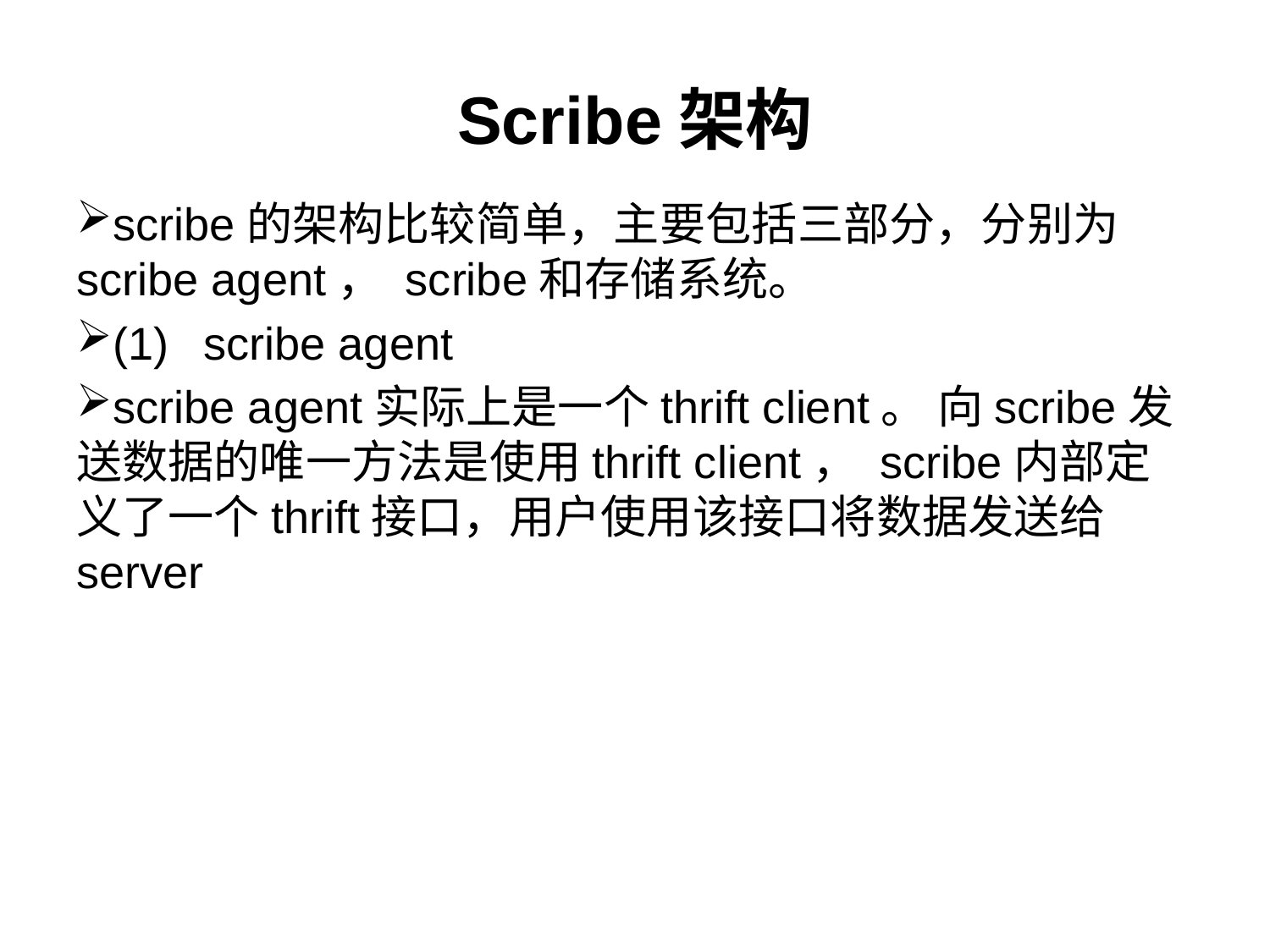

Scribe架构
scribe的架构比较简单，主要包括三部分，分别为scribe agent， scribe和存储系统。
(1)	scribe agent
scribe agent实际上是一个thrift client。 向scribe发送数据的唯一方法是使用thrift client， scribe内部定义了一个thrift接口，用户使用该接口将数据发送给server